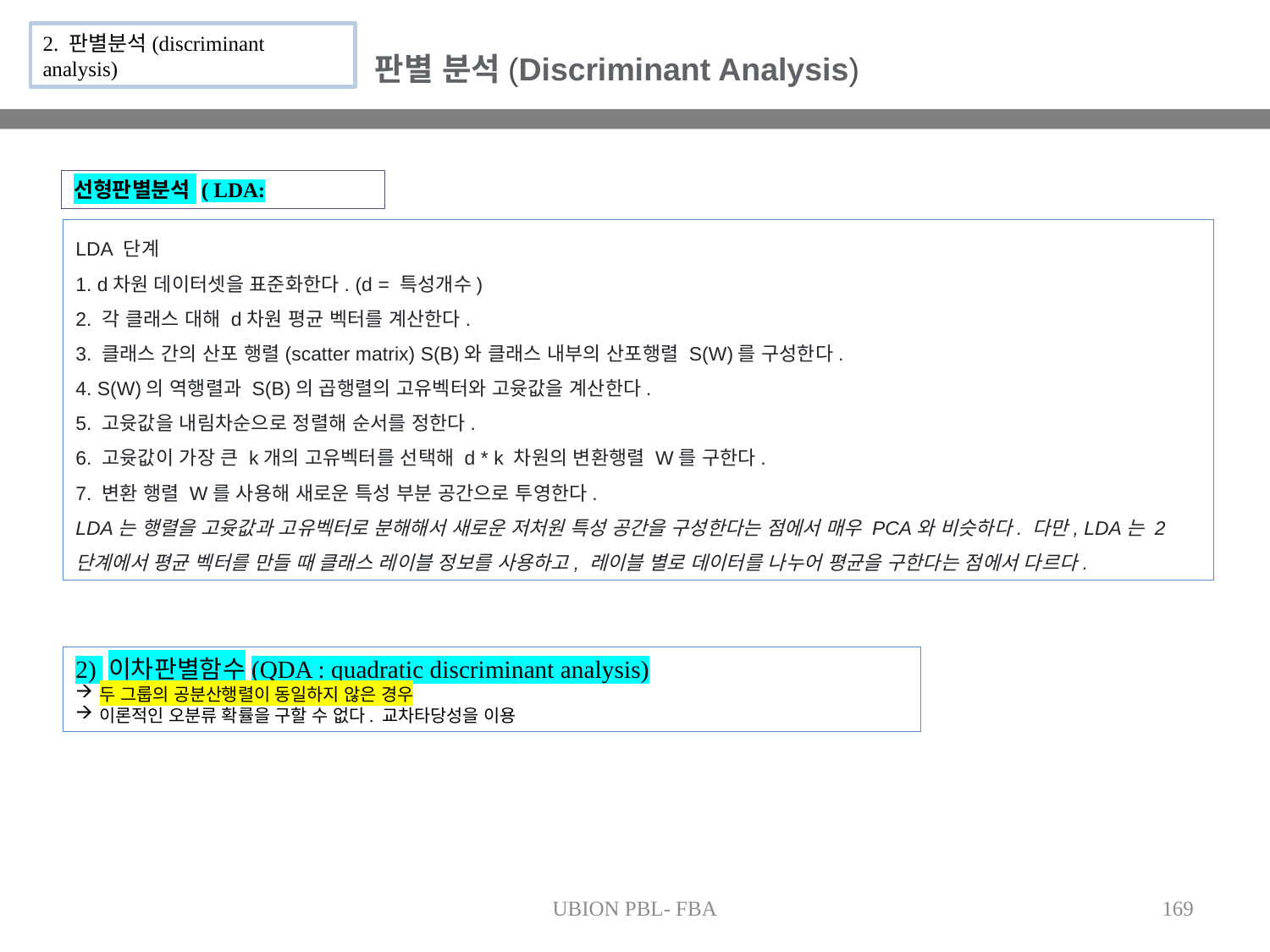

2. 판별분석(discriminant analysis)

판별 분석(Discriminant Analysis)

선형판별분석 ( LDA:
LDA 단계
 d차원 데이터셋을 표준화한다. (d = 특성개수)
 각 클래스 대해 d차원 평균 벡터를 계산한다.
 클래스 간의 산포 행렬(scatter matrix) S(B)와 클래스 내부의 산포행렬 S(W)를 구성한다.
 S(W)의 역행렬과 S(B)의 곱행렬의 고유벡터와 고윳값을 계산한다.
 고윳값을 내림차순으로 정렬해 순서를 정한다.
 고윳값이 가장 큰 k개의 고유벡터를 선택해 d * k 차원의 변환행렬 W를 구한다.
 변환 행렬 W를 사용해 새로운 특성 부분 공간으로 투영한다.
LDA는 행렬을 고윳값과 고유벡터로 분해해서 새로운 저처원 특성 공간을 구성한다는 점에서 매우 PCA와 비슷하다. 다만, LDA는 2단계에서 평균 벡터를 만들 때 클래스 레이블 정보를 사용하고, 레이블 별로 데이터를 나누어 평균을 구한다는 점에서 다르다.
2) 이차판별함수(QDA : quadratic discriminant analysis)
두 그룹의 공분산행렬이 동일하지 않은 경우
이론적인 오분류 확률을 구할 수 없다. 교차타당성을 이용
UBION PBL- FBA
169